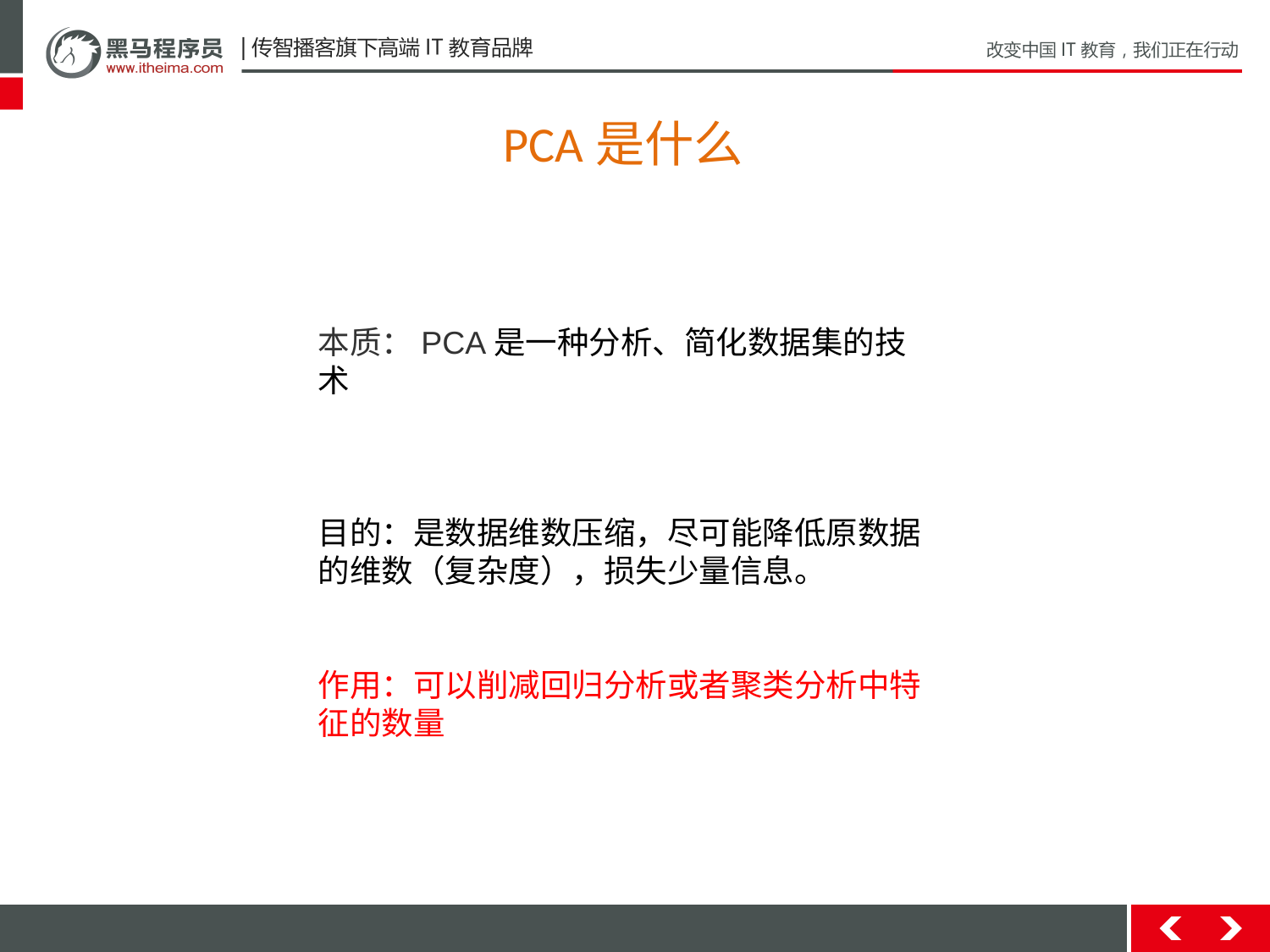

PCA是什么
本质：PCA是一种分析、简化数据集的技术

目的：是数据维数压缩，尽可能降低原数据的维数（复杂度），损失少量信息。

作用：可以削减回归分析或者聚类分析中特征的数量